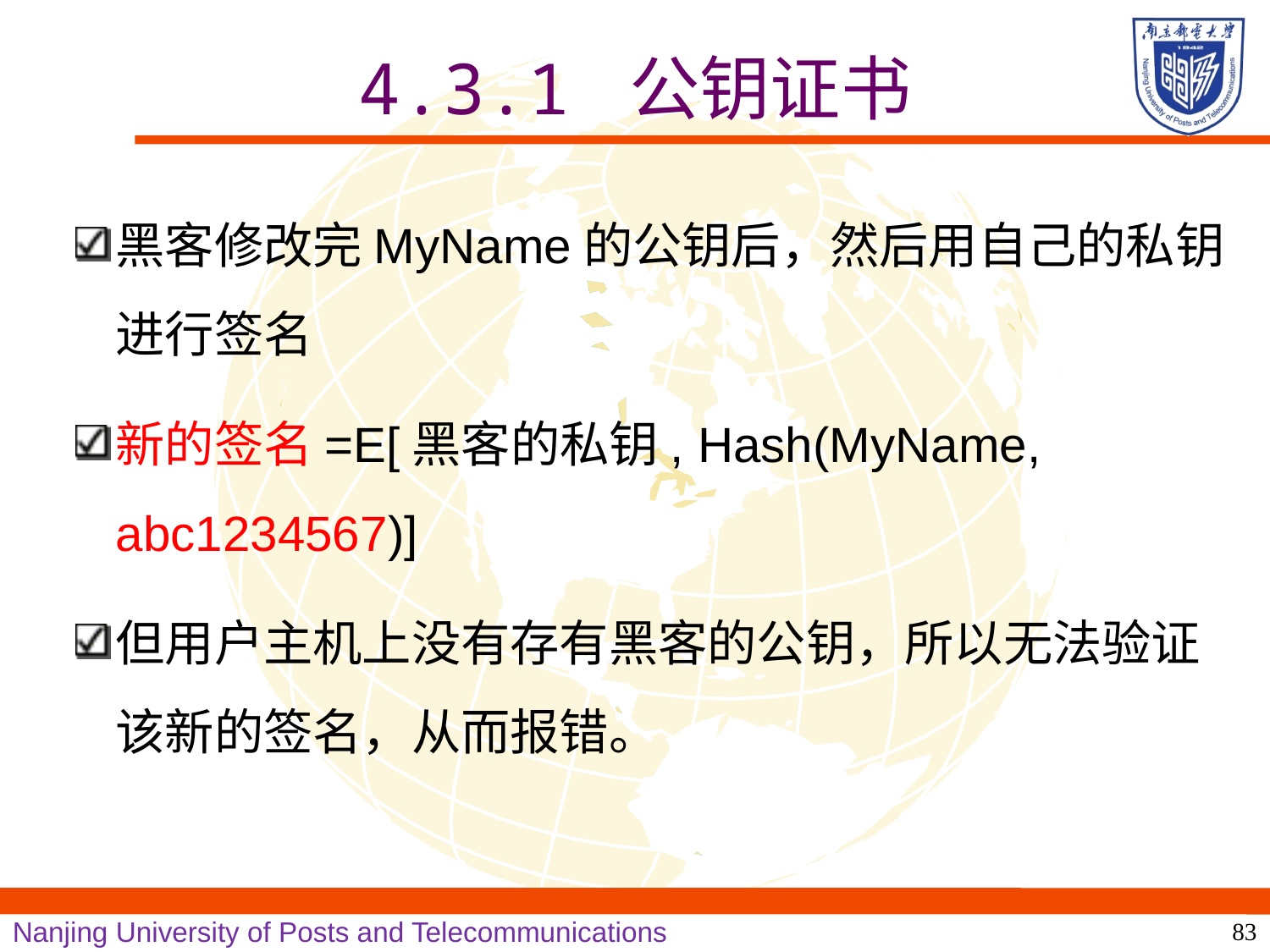

# 4.3.1 公钥证书
黑客修改完MyName的公钥后，然后用自己的私钥进行签名
新的签名=E[黑客的私钥, Hash(MyName, abc1234567)]
但用户主机上没有存有黑客的公钥，所以无法验证该新的签名，从而报错。

83